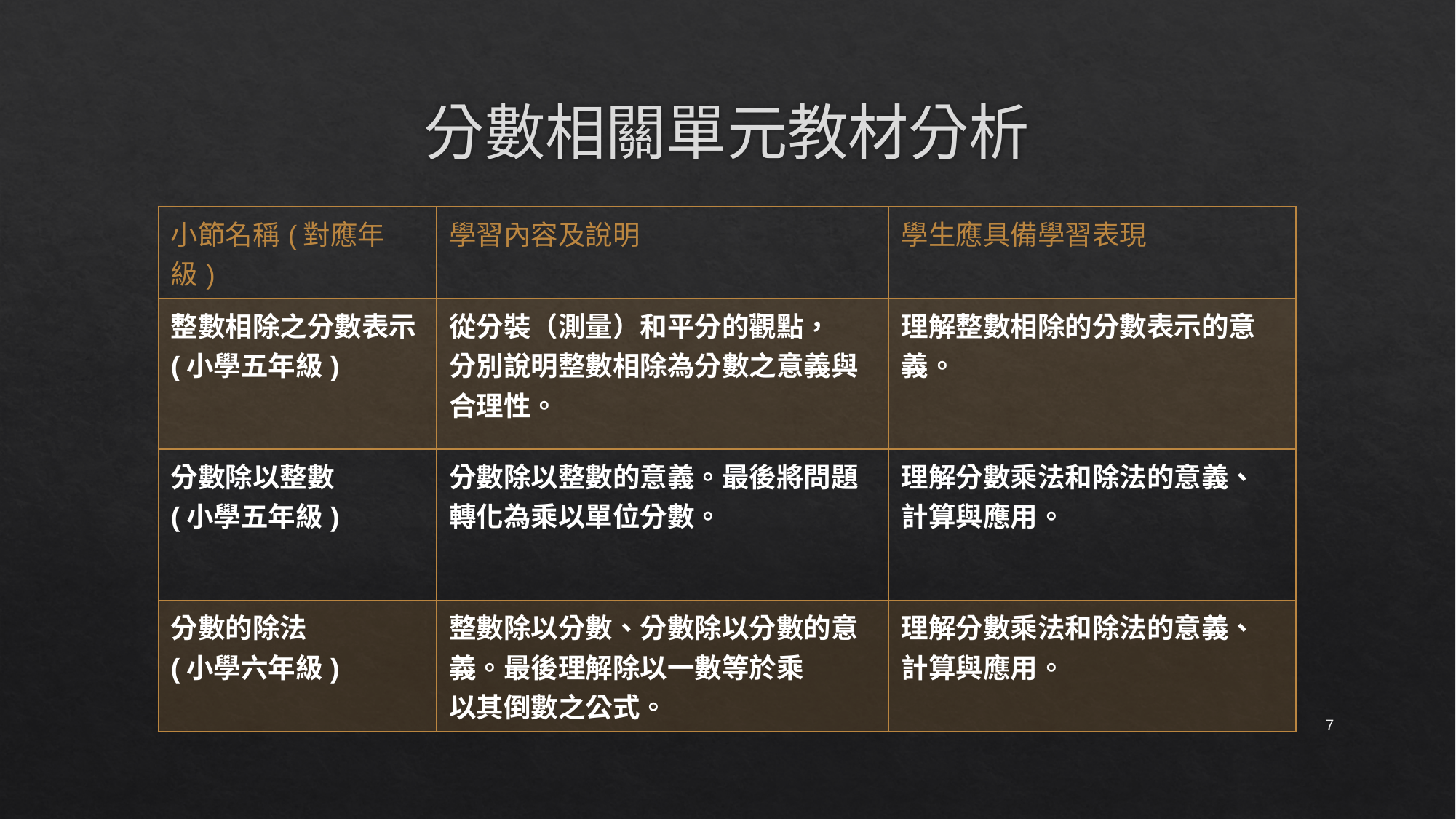

# 分數相關單元教材分析
| 小節名稱(對應年級) | 學習內容及說明 | 學生應具備學習表現 |
| --- | --- | --- |
| 整數相除之分數表示 (小學五年級) | 從分裝（測量）和平分的觀點， 分別說明整數相除為分數之意義與合理性。 | 理解整數相除的分數表示的意義。 |
| 分數除以整數 (小學五年級) | 分數除以整數的意義。最後將問題轉化為乘以單位分數。 | 理解分數乘法和除法的意義、計算與應用。 |
| 分數的除法 (小學六年級) | 整數除以分數、分數除以分數的意義。最後理解除以一數等於乘 以其倒數之公式。 | 理解分數乘法和除法的意義、計算與應用。 |
7